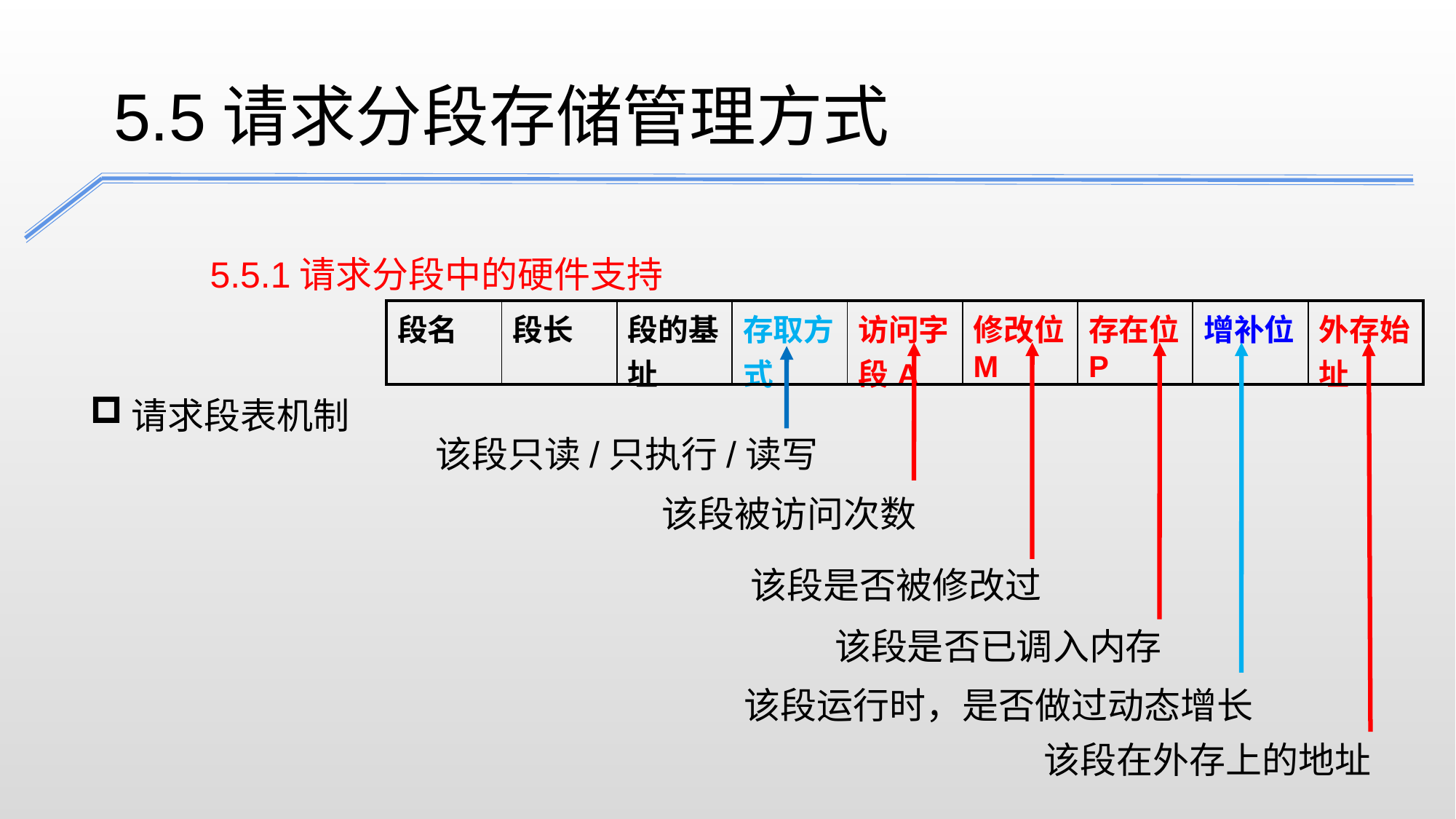

5.5请求分段存储管理方式

5.5.1请求分段中的硬件支持

| 段名 | 段长 | 段的基址 | 存取方式 | 访问字段A | 修改位M | 存在位P | 增补位 | 外存始址 |
| --- | --- | --- | --- | --- | --- | --- | --- | --- |

该段被访问次数

该段运行时，是否做过动态增长

该段是否被修改过

该段是否已调入内存

该段在外存上的地址

该段只读/只执行/读写
请求段表机制